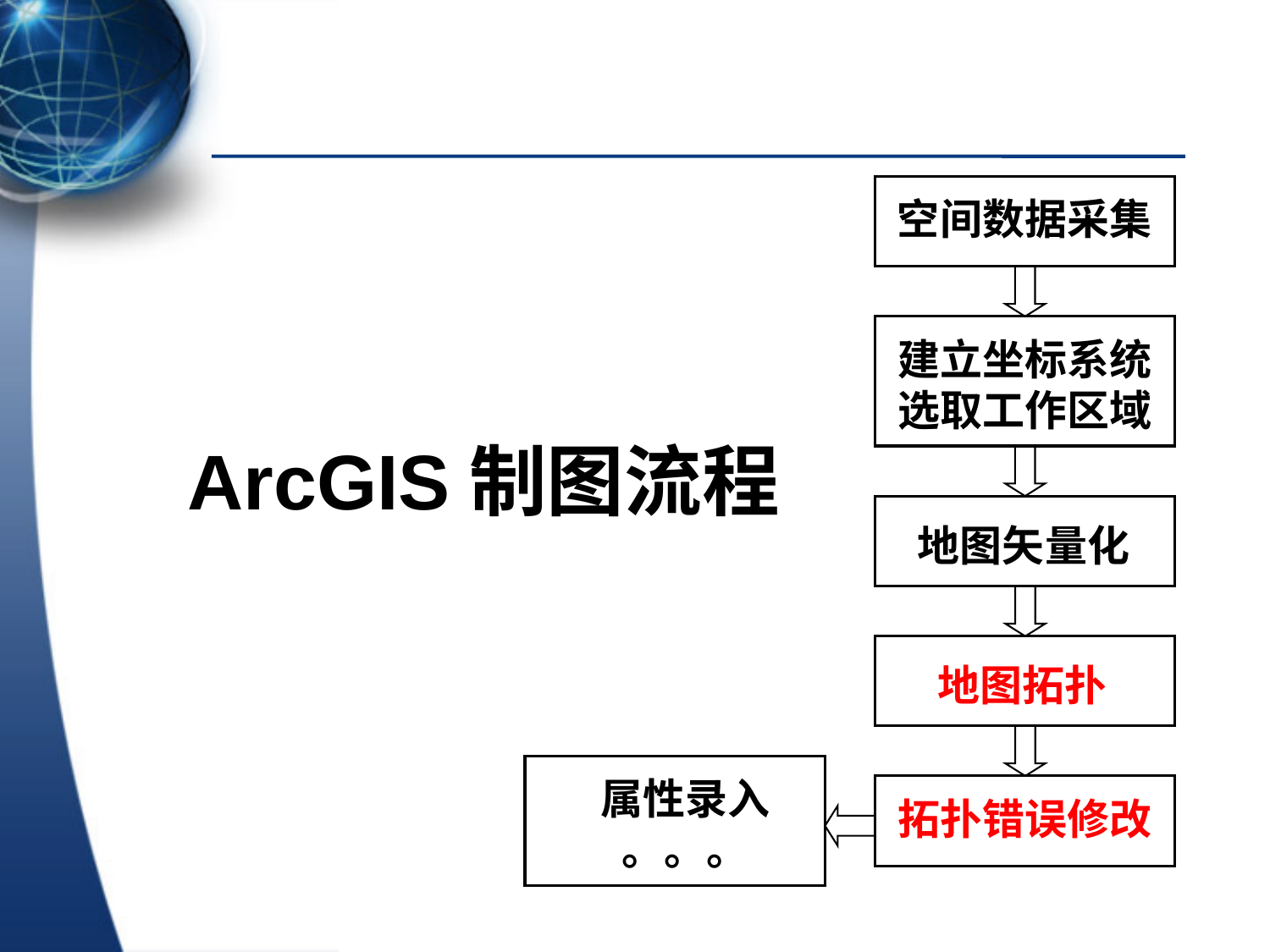

空间数据采集

建立坐标系统
选取工作区域
ArcGIS制图流程

地图矢量化

地图拓扑

属性录入
。。。

拓扑错误修改